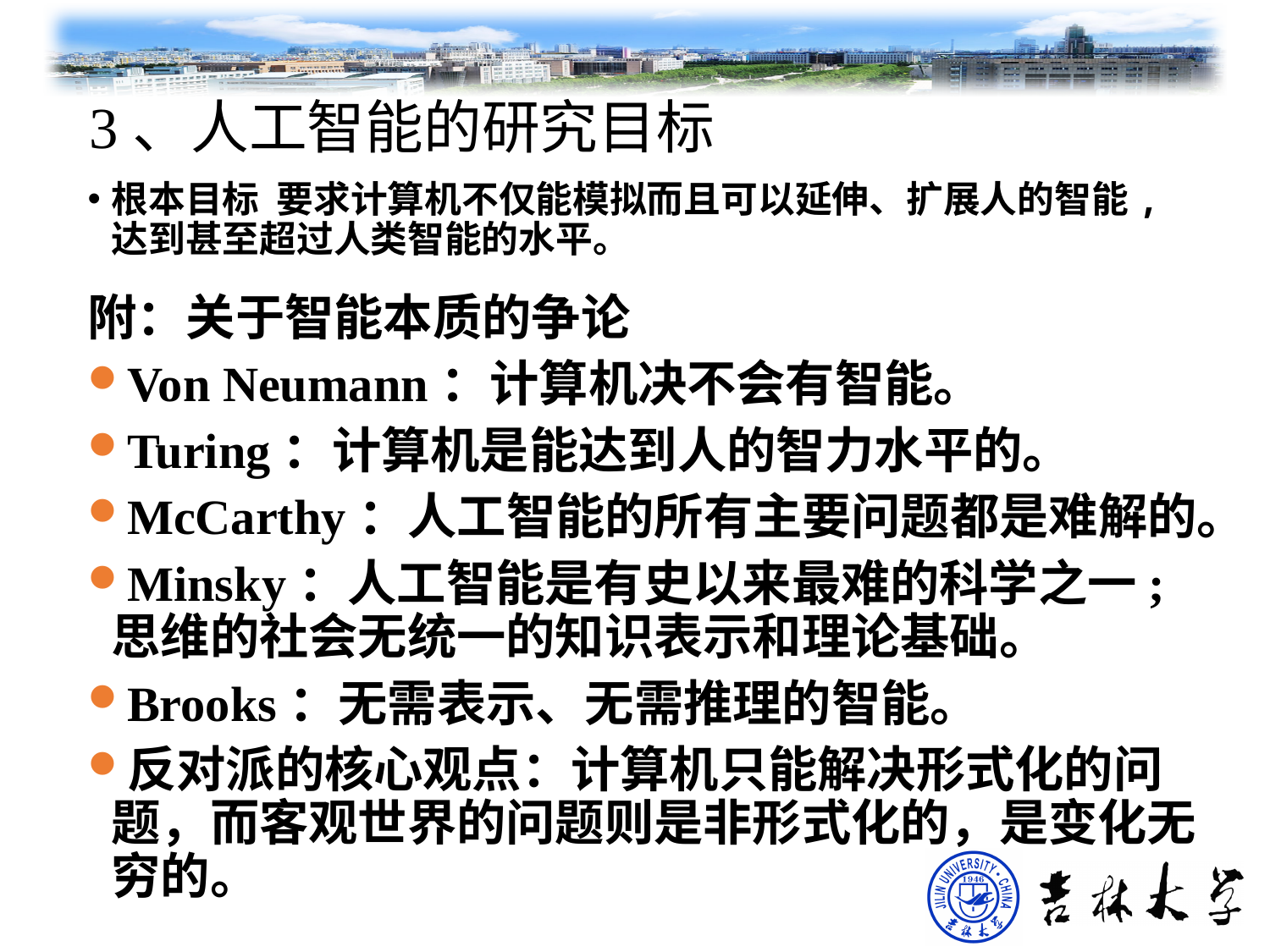

# 3、人工智能的研究目标
根本目标  要求计算机不仅能模拟而且可以延伸、扩展人的智能,达到甚至超过人类智能的水平。
附：关于智能本质的争论
Von Neumann：计算机决不会有智能。
Turing：计算机是能达到人的智力水平的。
McCarthy：人工智能的所有主要问题都是难解的。
Minsky：人工智能是有史以来最难的科学之一;思维的社会无统一的知识表示和理论基础。
Brooks：无需表示、无需推理的智能。
反对派的核心观点：计算机只能解决形式化的问题，而客观世界的问题则是非形式化的，是变化无穷的。